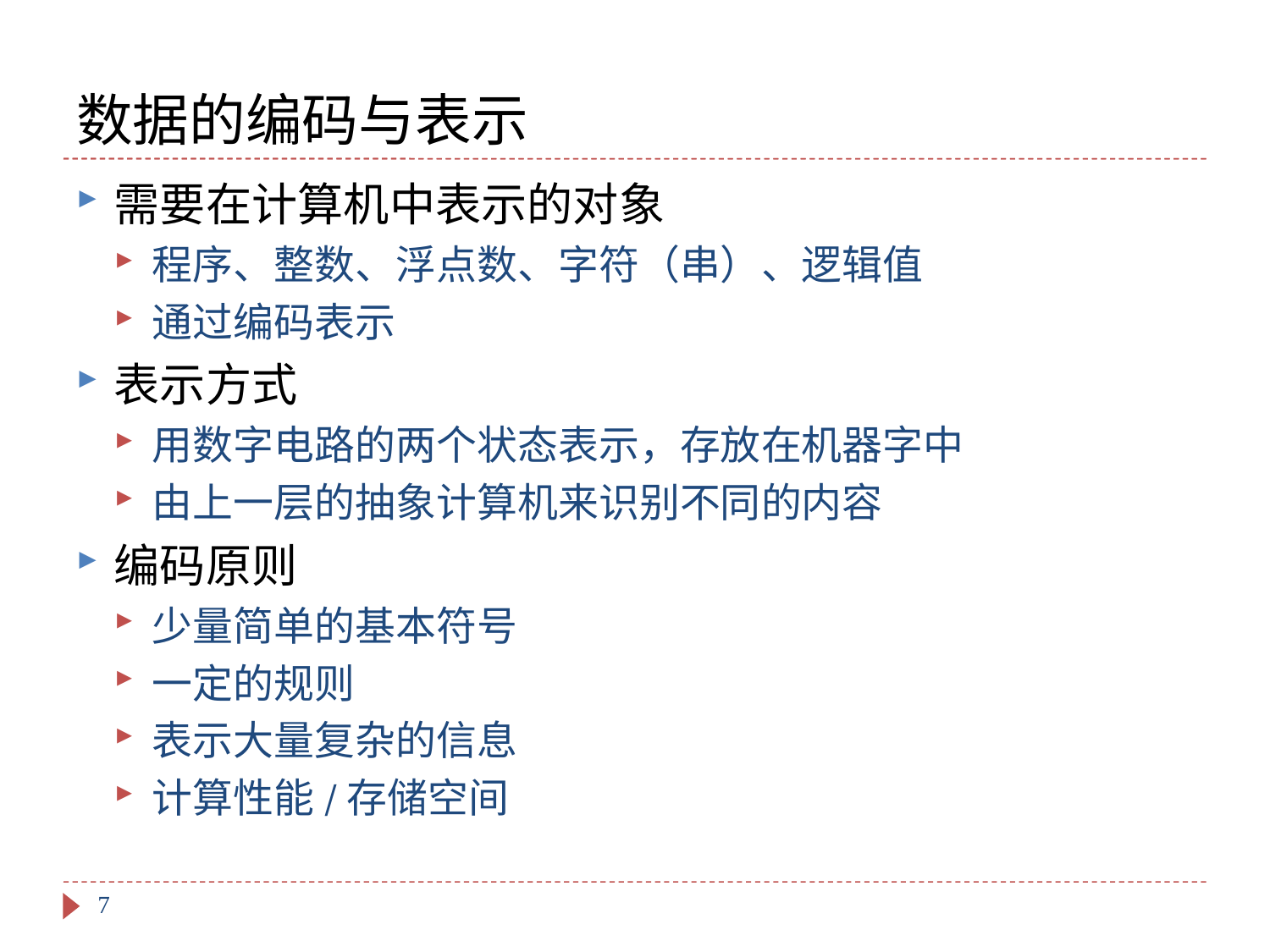

# 数据的编码与表示
需要在计算机中表示的对象
程序、整数、浮点数、字符（串）、逻辑值
通过编码表示
表示方式
用数字电路的两个状态表示，存放在机器字中
由上一层的抽象计算机来识别不同的内容
编码原则
少量简单的基本符号
一定的规则
表示大量复杂的信息
计算性能/存储空间
7